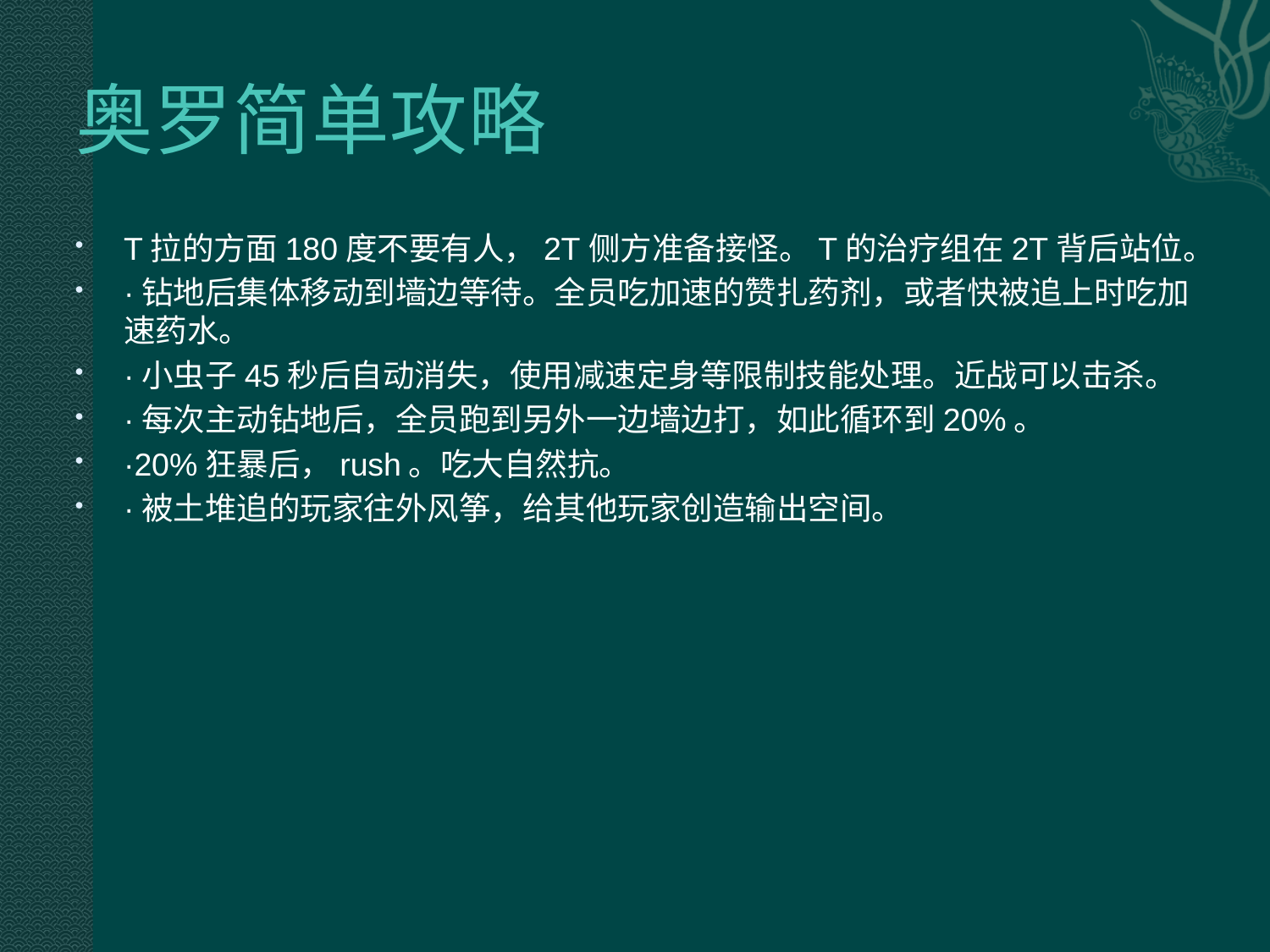

# 奥罗简单攻略
T拉的方面180度不要有人，2T侧方准备接怪。T的治疗组在2T背后站位。
·钻地后集体移动到墙边等待。全员吃加速的赞扎药剂，或者快被追上时吃加速药水。
·小虫子45秒后自动消失，使用减速定身等限制技能处理。近战可以击杀。
·每次主动钻地后，全员跑到另外一边墙边打，如此循环到20%。
·20%狂暴后，rush。吃大自然抗。
·被土堆追的玩家往外风筝，给其他玩家创造输出空间。